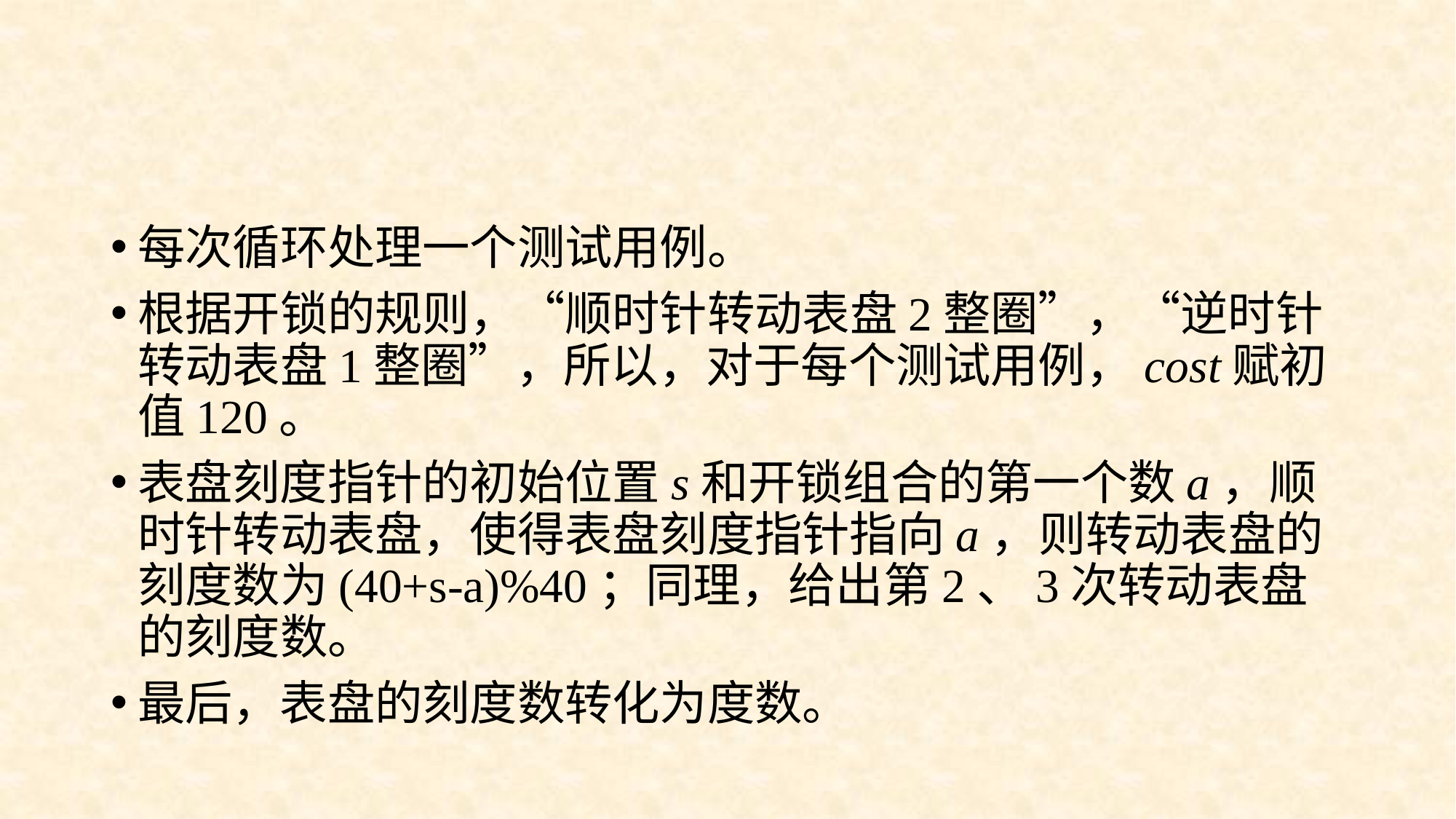

#
每次循环处理一个测试用例。
根据开锁的规则，“顺时针转动表盘2整圈”，“逆时针转动表盘1整圈”，所以，对于每个测试用例，cost赋初值120。
表盘刻度指针的初始位置s和开锁组合的第一个数a，顺时针转动表盘，使得表盘刻度指针指向a，则转动表盘的刻度数为(40+s-a)%40；同理，给出第2、3次转动表盘的刻度数。
最后，表盘的刻度数转化为度数。